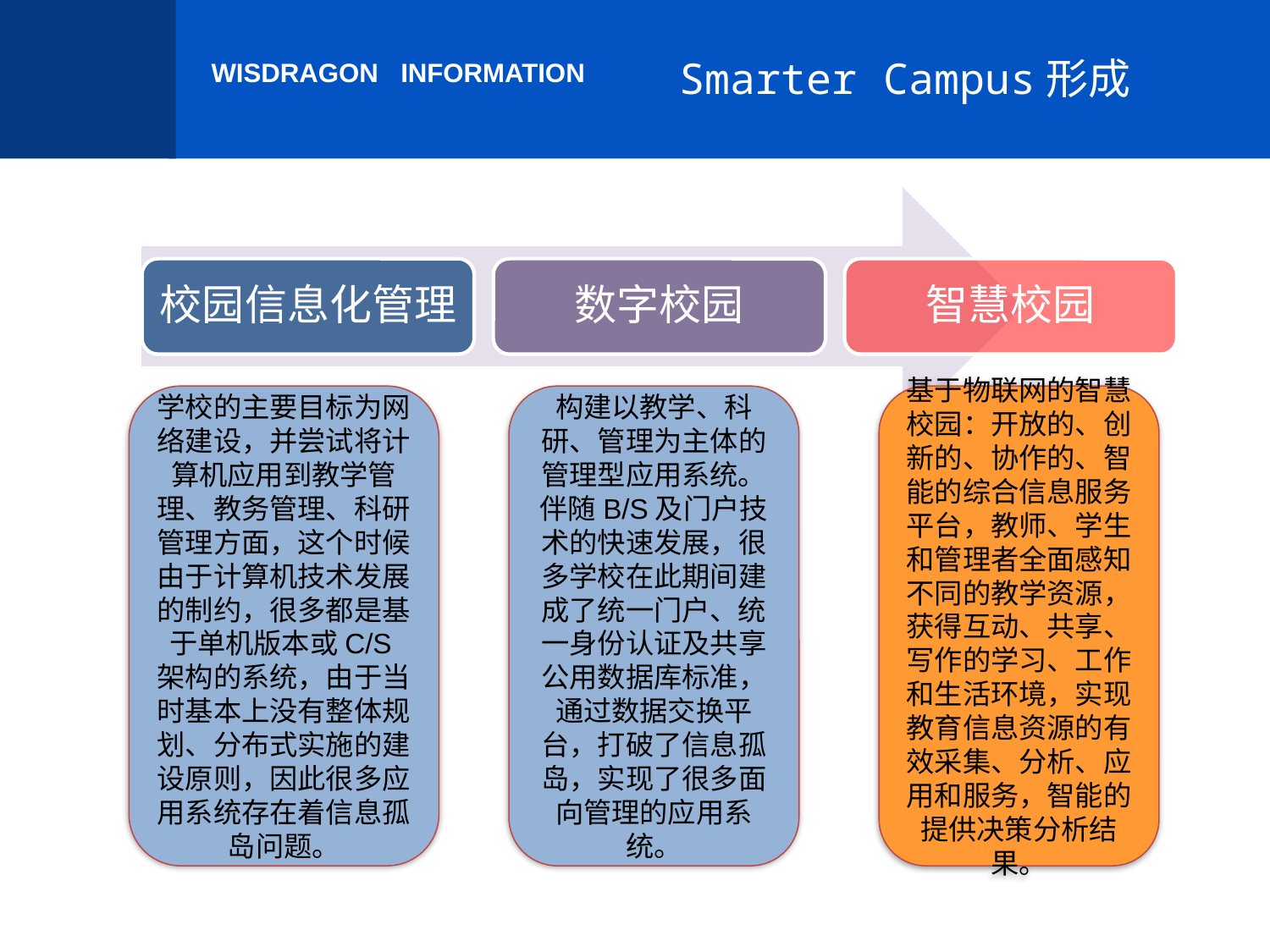

Smarter Campus形成
校园信息化管理
数字校园
智慧校园
学校的主要目标为网络建设，并尝试将计算机应用到教学管理、教务管理、科研管理方面，这个时候由于计算机技术发展的制约，很多都是基于单机版本或C/S架构的系统，由于当时基本上没有整体规划、分布式实施的建设原则，因此很多应用系统存在着信息孤岛问题。
构建以教学、科研、管理为主体的管理型应用系统。伴随B/S及门户技术的快速发展，很多学校在此期间建成了统一门户、统一身份认证及共享公用数据库标准，通过数据交换平台，打破了信息孤岛，实现了很多面向管理的应用系统。
基于物联网的智慧校园：开放的、创新的、协作的、智能的综合信息服务平台，教师、学生和管理者全面感知不同的教学资源，获得互动、共享、写作的学习、工作和生活环境，实现教育信息资源的有效采集、分析、应用和服务，智能的提供决策分析结果。